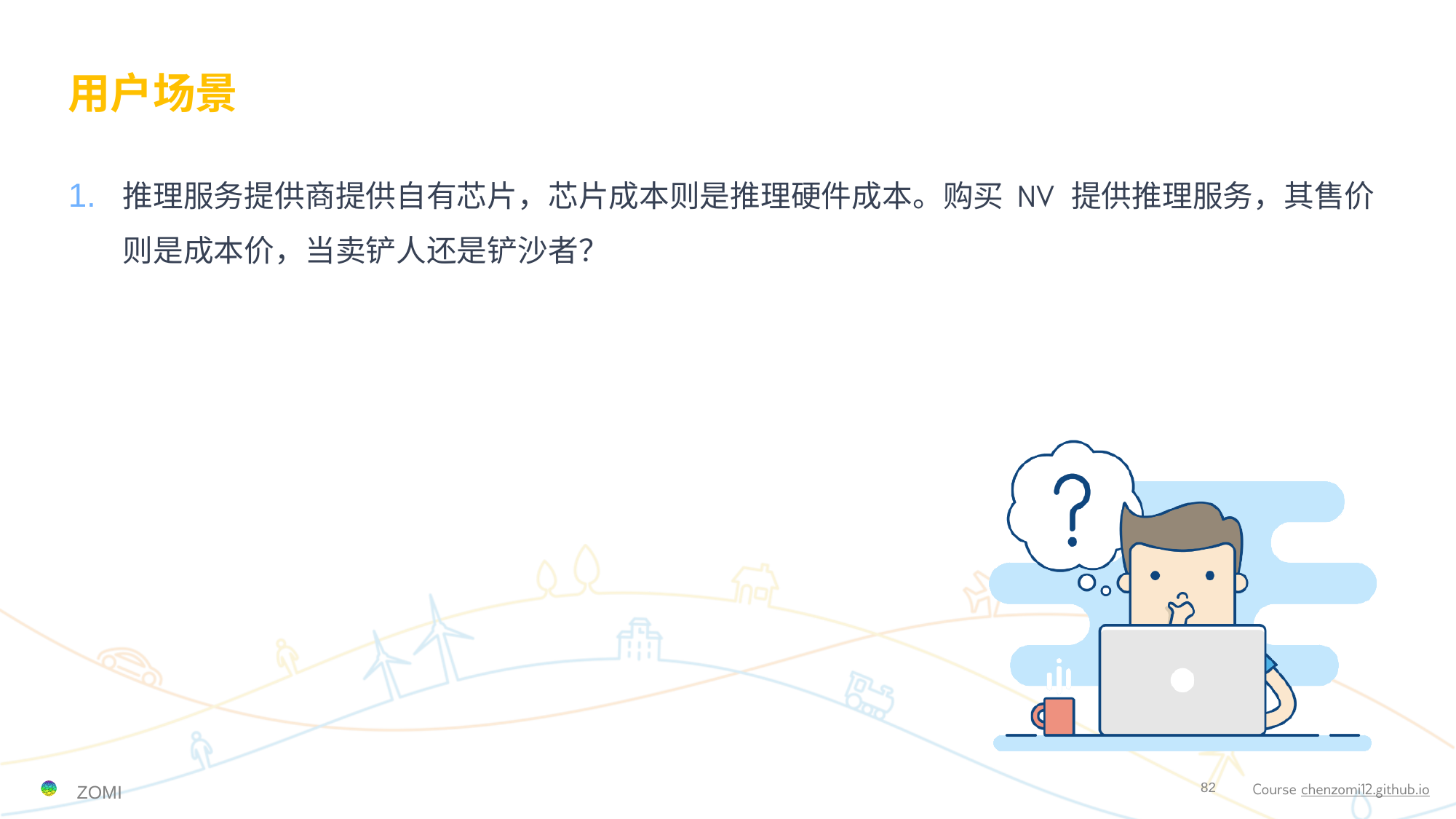

# 用户场景
推理服务提供商提供自有芯片，芯片成本则是推理硬件成本。购买 NV 提供推理服务，其售价则是成本价，当卖铲人还是铲沙者？